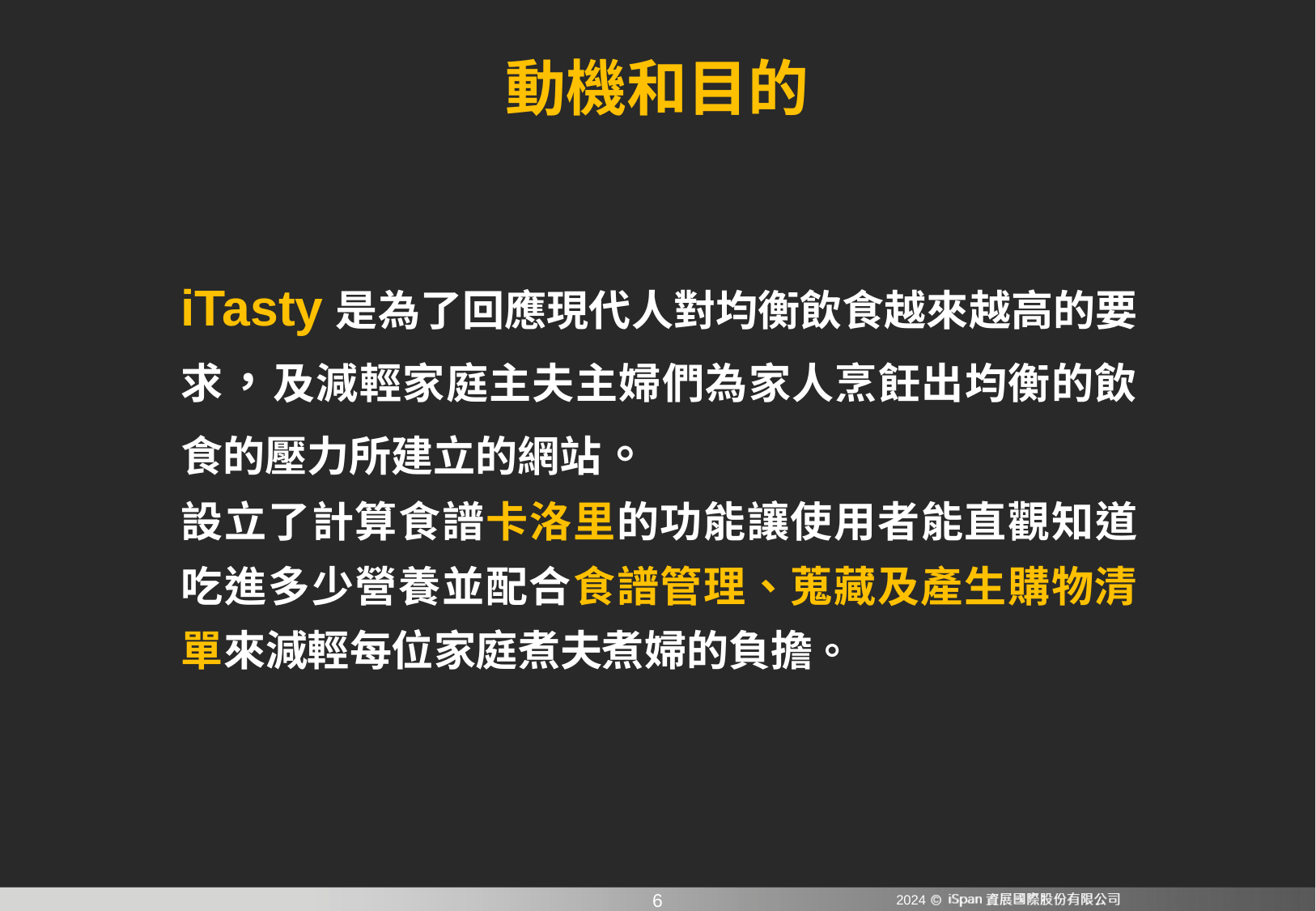

動機和目的
iTasty是為了回應現代人對均衡飲食越來越高的要求，及減輕家庭主夫主婦們為家人烹飪出均衡的飲食的壓力所建立的網站。
設立了計算食譜卡洛里的功能讓使用者能直觀知道吃進多少營養並配合食譜管理、蒐藏及產生購物清單來減輕每位家庭煮夫煮婦的負擔。

2024